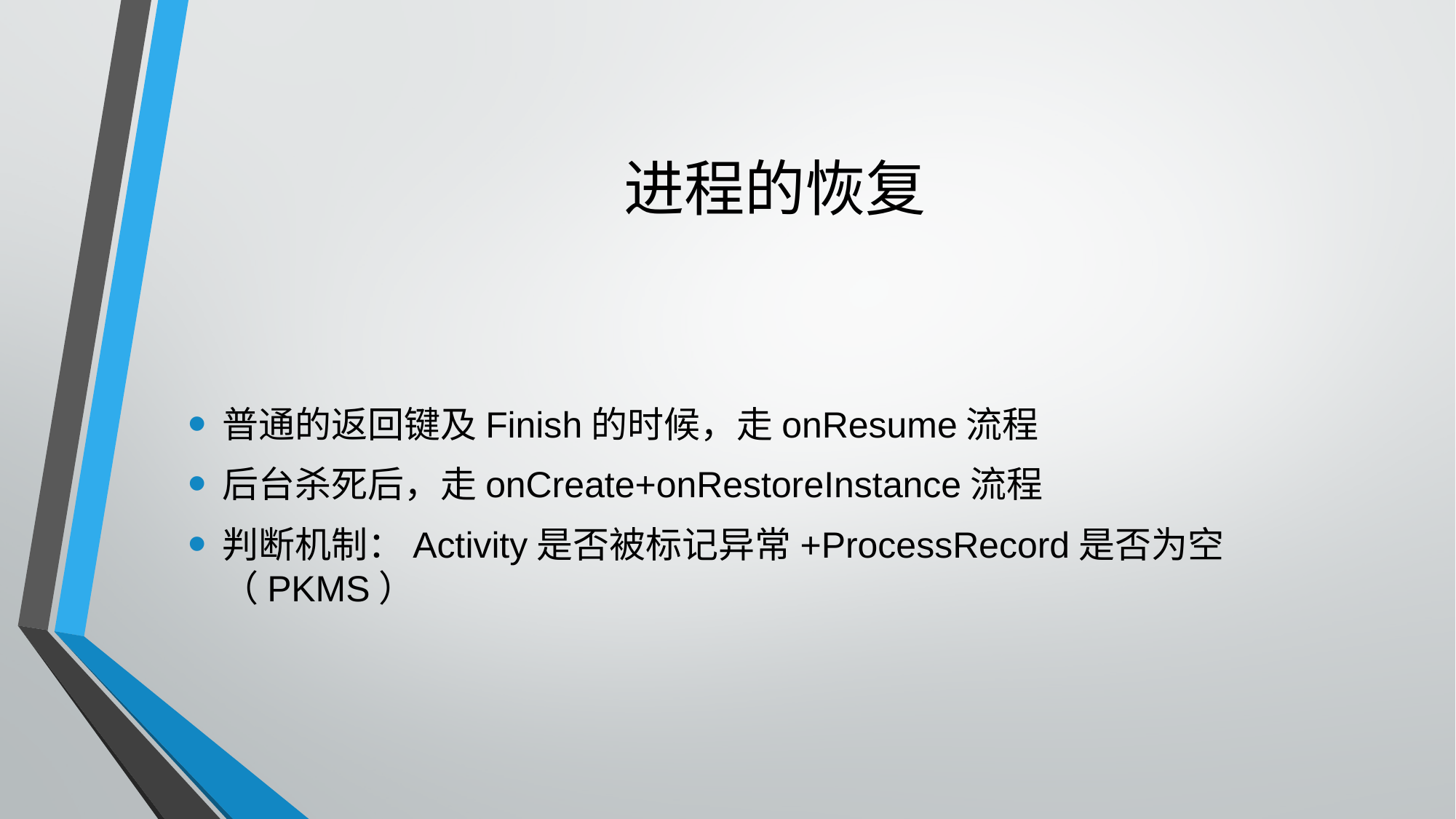

# 进程的恢复
普通的返回键及Finish的时候，走onResume流程
后台杀死后，走onCreate+onRestoreInstance流程
判断机制：Activity是否被标记异常+ProcessRecord是否为空（PKMS）